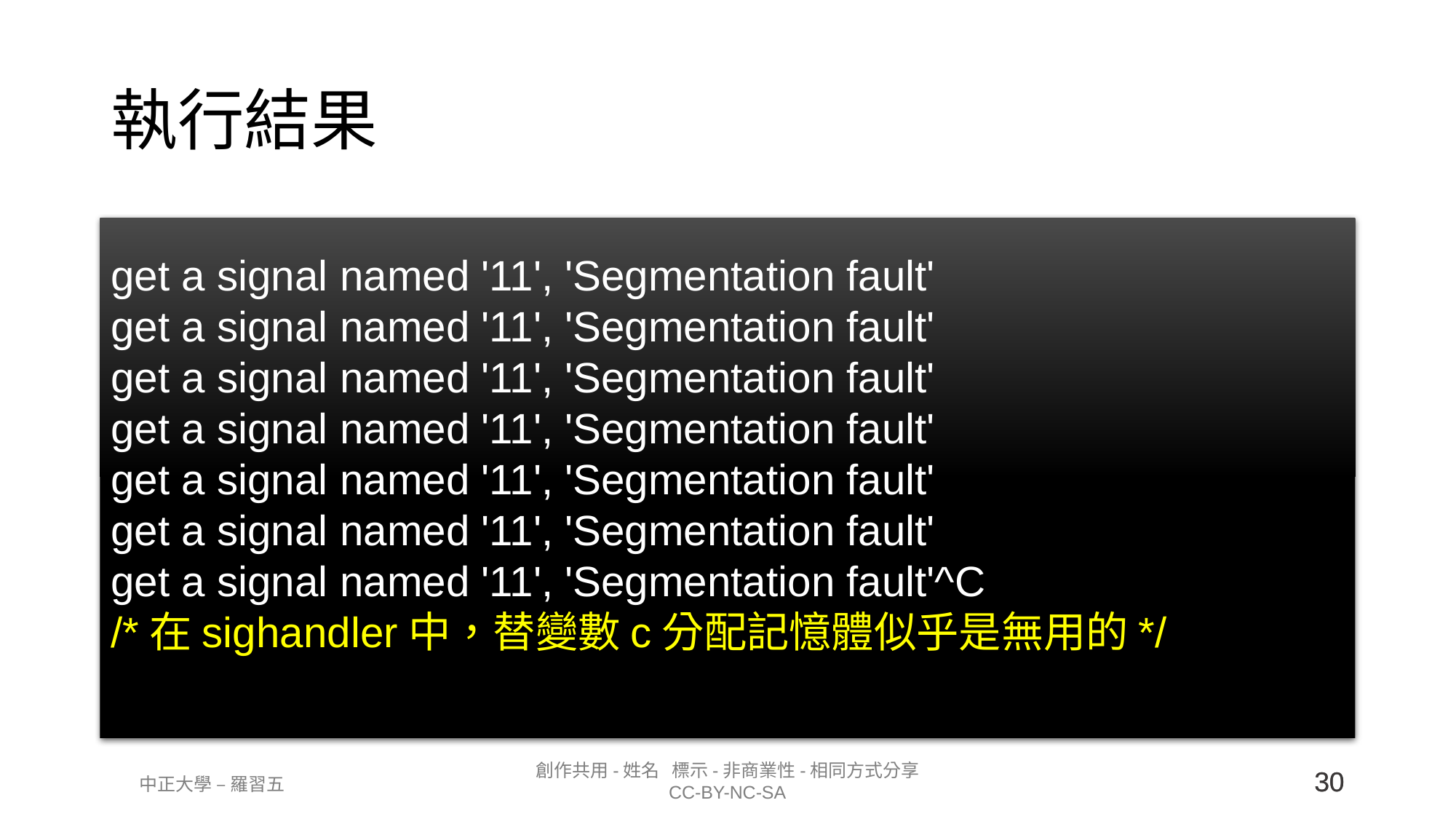

# 執行結果
get a signal named '11', 'Segmentation fault'
get a signal named '11', 'Segmentation fault'
get a signal named '11', 'Segmentation fault'
get a signal named '11', 'Segmentation fault'
get a signal named '11', 'Segmentation fault'
get a signal named '11', 'Segmentation fault'
get a signal named '11', 'Segmentation fault'^C
/*在sighandler中，替變數c分配記憶體似乎是無用的*/